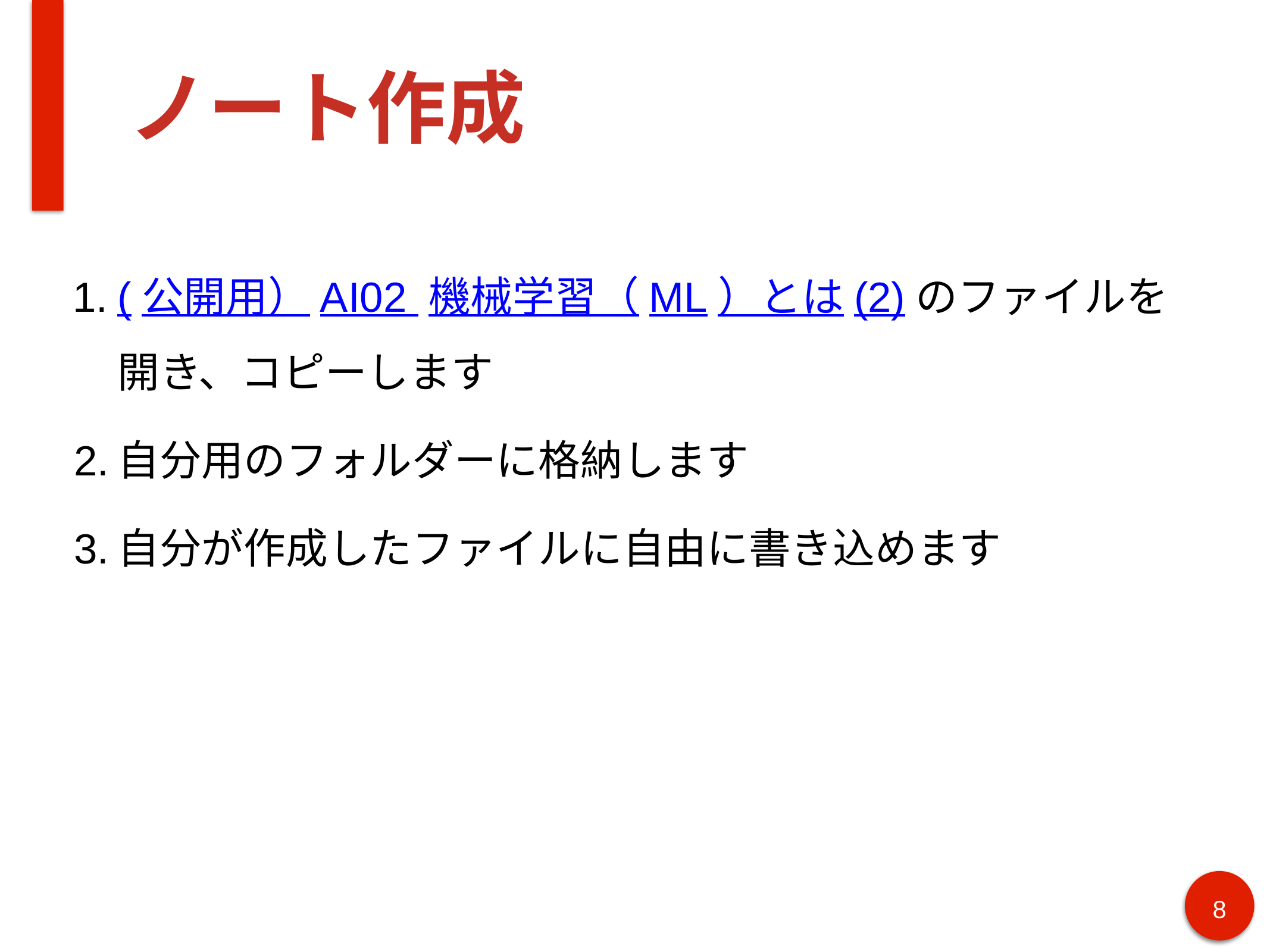

# ノート作成
(公開用）AI02 機械学習（ML）とは(2)のファイルを
開き、コピーします
自分用のフォルダーに格納します
自分が作成したファイルに自由に書き込めます
8